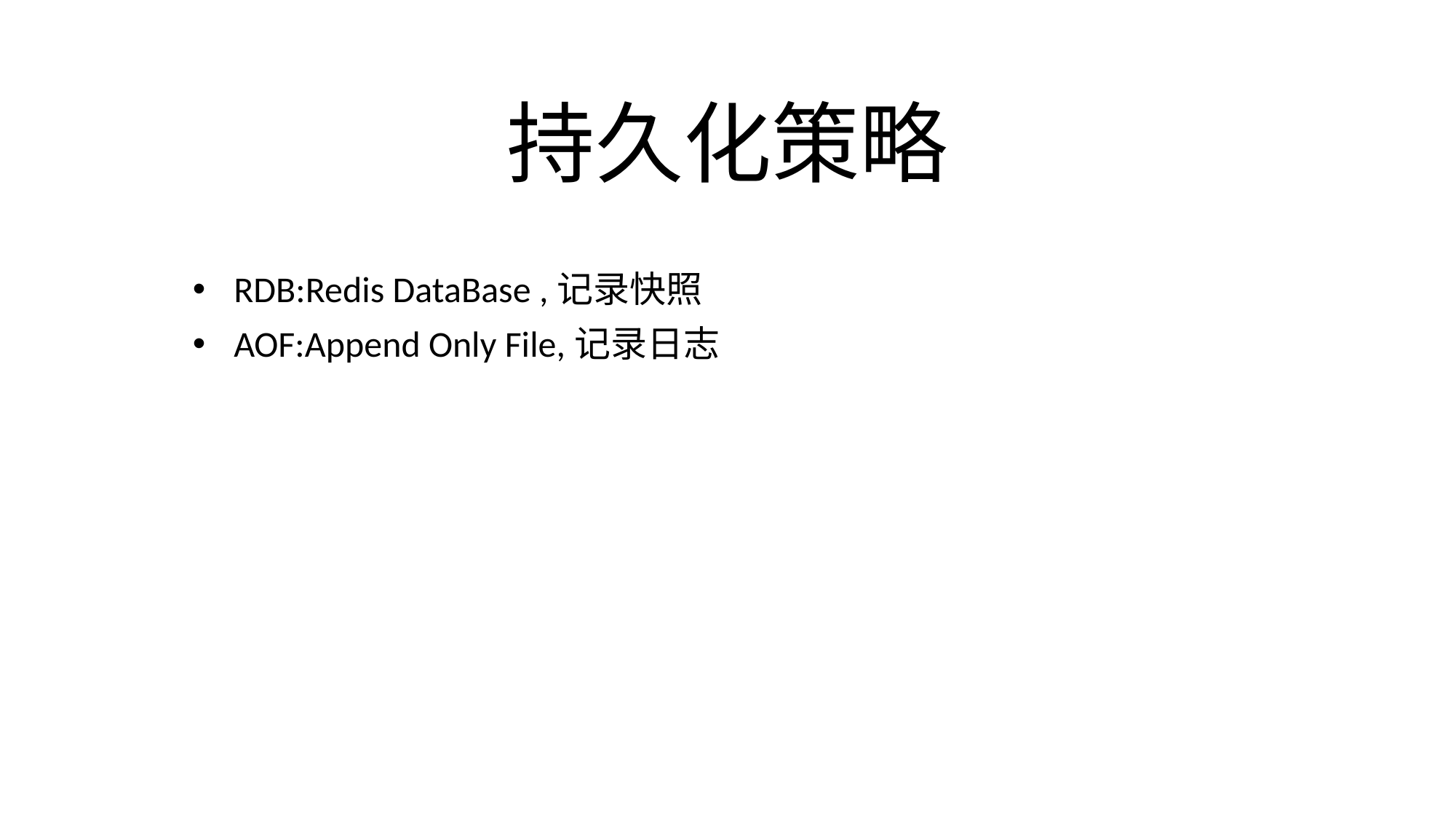

# 持久化策略
RDB:Redis DataBase ,记录快照
AOF:Append Only File,记录日志